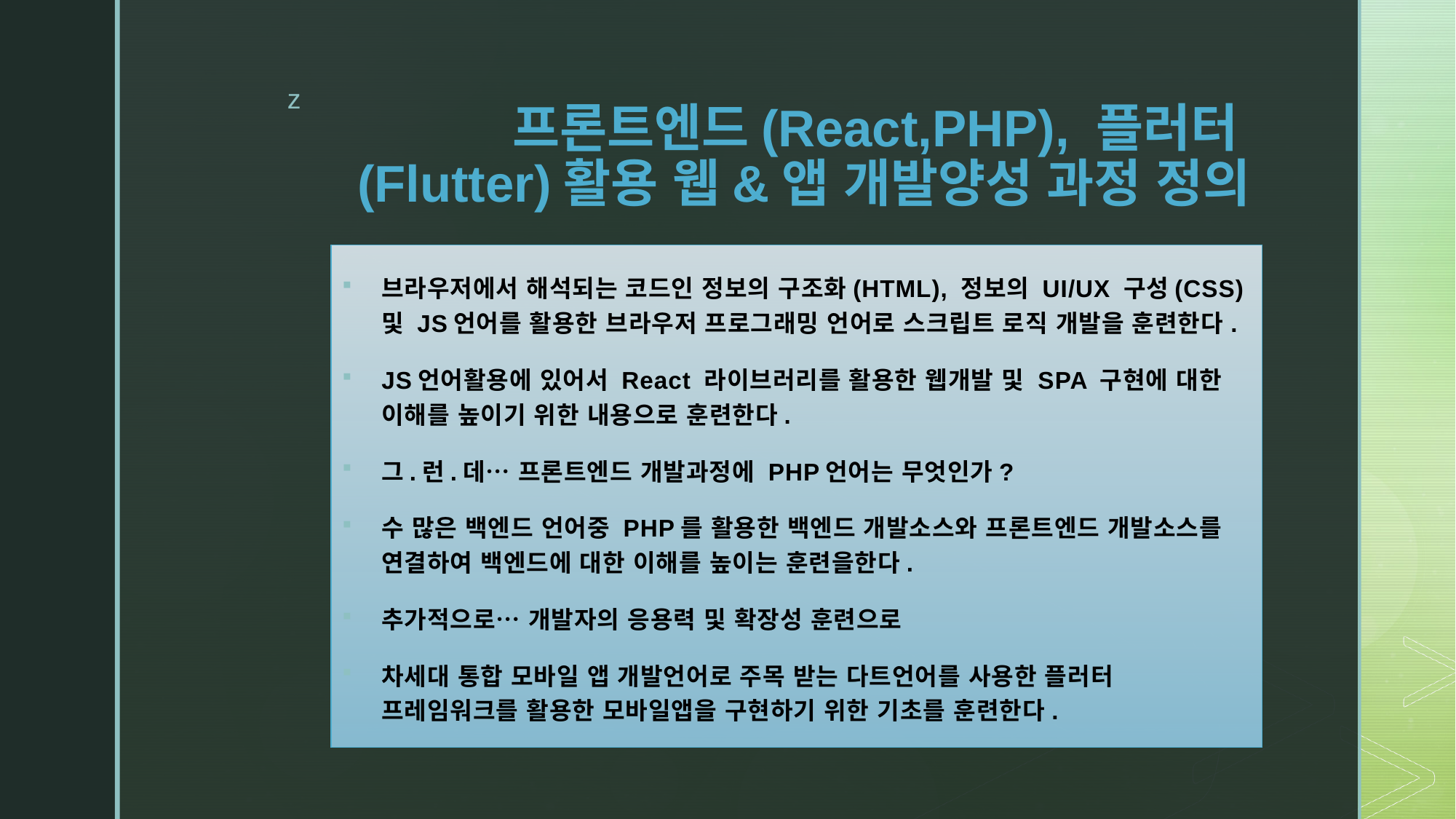

# 프론트엔드(React,PHP), 플러터(Flutter)활용 웹&앱 개발양성 과정 정의
브라우저에서 해석되는 코드인 정보의 구조화(HTML), 정보의 UI/UX 구성(CSS) 및 JS언어를 활용한 브라우저 프로그래밍 언어로 스크립트 로직 개발을 훈련한다.
JS언어활용에 있어서 React 라이브러리를 활용한 웹개발 및 SPA 구현에 대한 이해를 높이기 위한 내용으로 훈련한다.
그.런.데… 프론트엔드 개발과정에 PHP언어는 무엇인가?
수 많은 백엔드 언어중 PHP를 활용한 백엔드 개발소스와 프론트엔드 개발소스를 연결하여 백엔드에 대한 이해를 높이는 훈련을한다.
추가적으로… 개발자의 응용력 및 확장성 훈련으로
차세대 통합 모바일 앱 개발언어로 주목 받는 다트언어를 사용한 플러터 프레임워크를 활용한 모바일앱을 구현하기 위한 기초를 훈련한다.